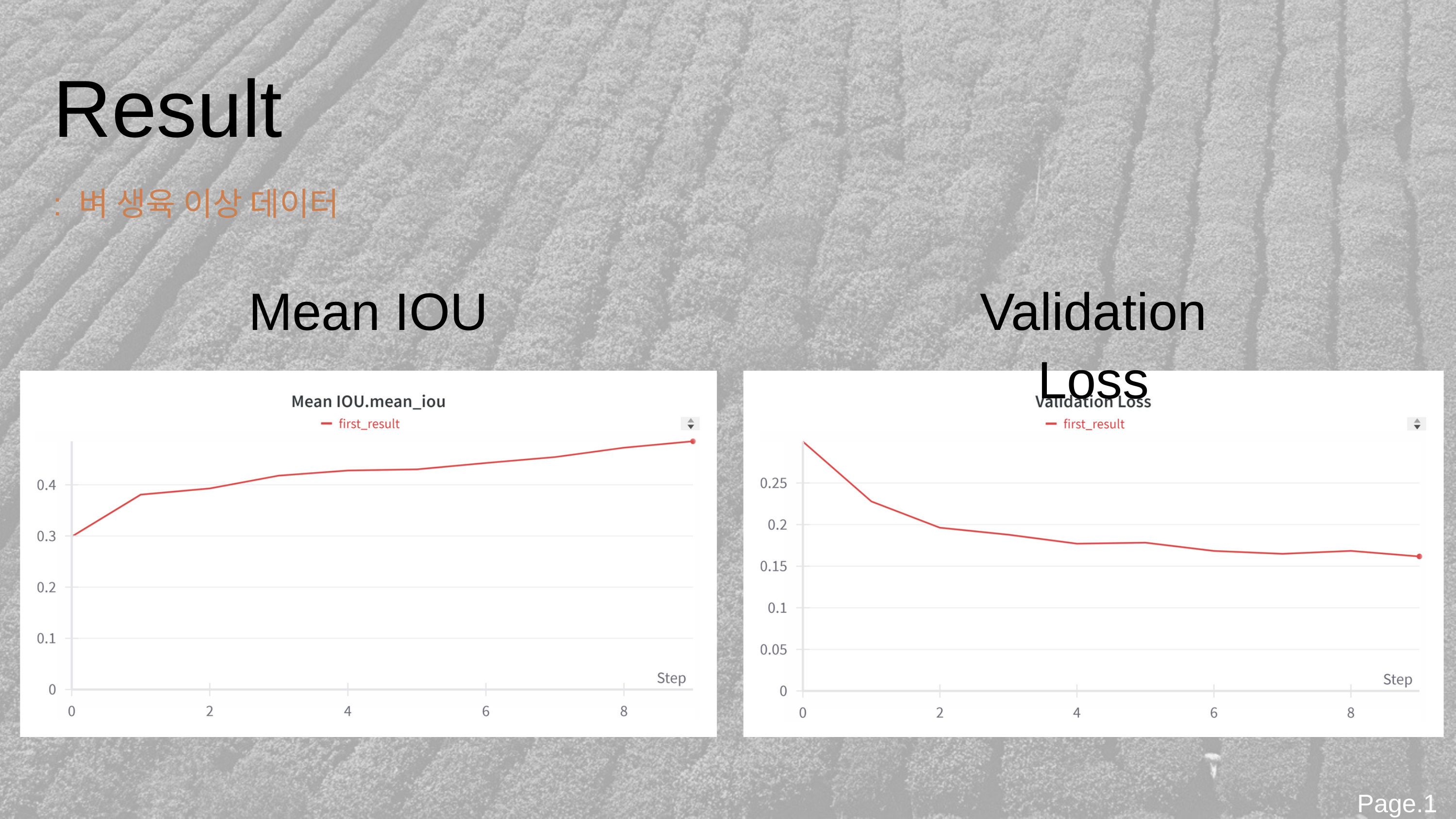

Result
: 벼 생육 이상 데이터
Mean IOU
Validation Loss

Page.13